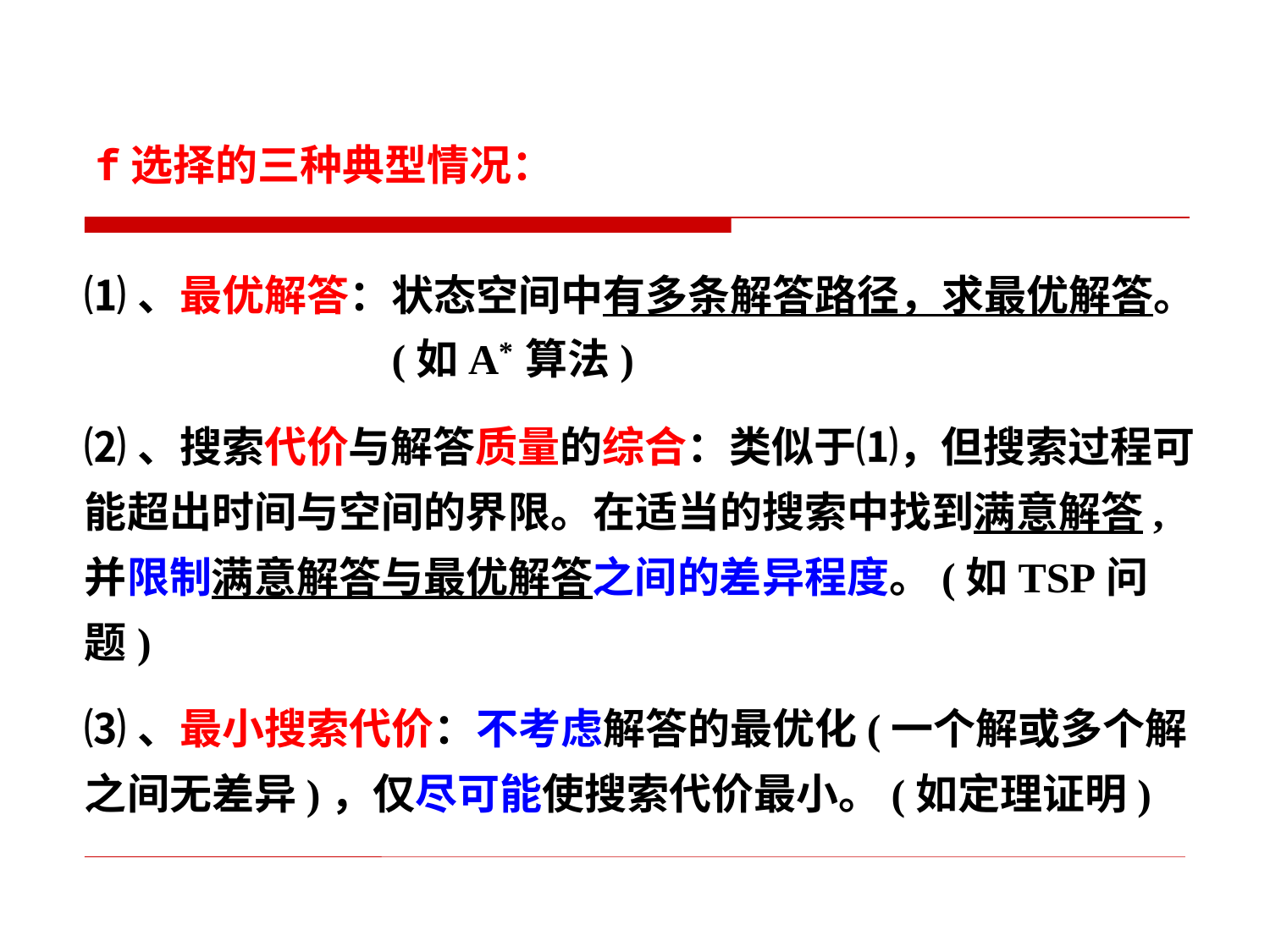

f选择的三种典型情况：
⑴、最优解答：状态空间中有多条解答路径，求最优解答。
                             (如A*算法)
⑵、搜索代价与解答质量的综合：类似于⑴，但搜索过程可能超出时间与空间的界限。在适当的搜索中找到满意解答,并限制满意解答与最优解答之间的差异程度。(如TSP问题)
⑶、最小搜索代价：不考虑解答的最优化(一个解或多个解之间无差异)，仅尽可能使搜索代价最小。(如定理证明)